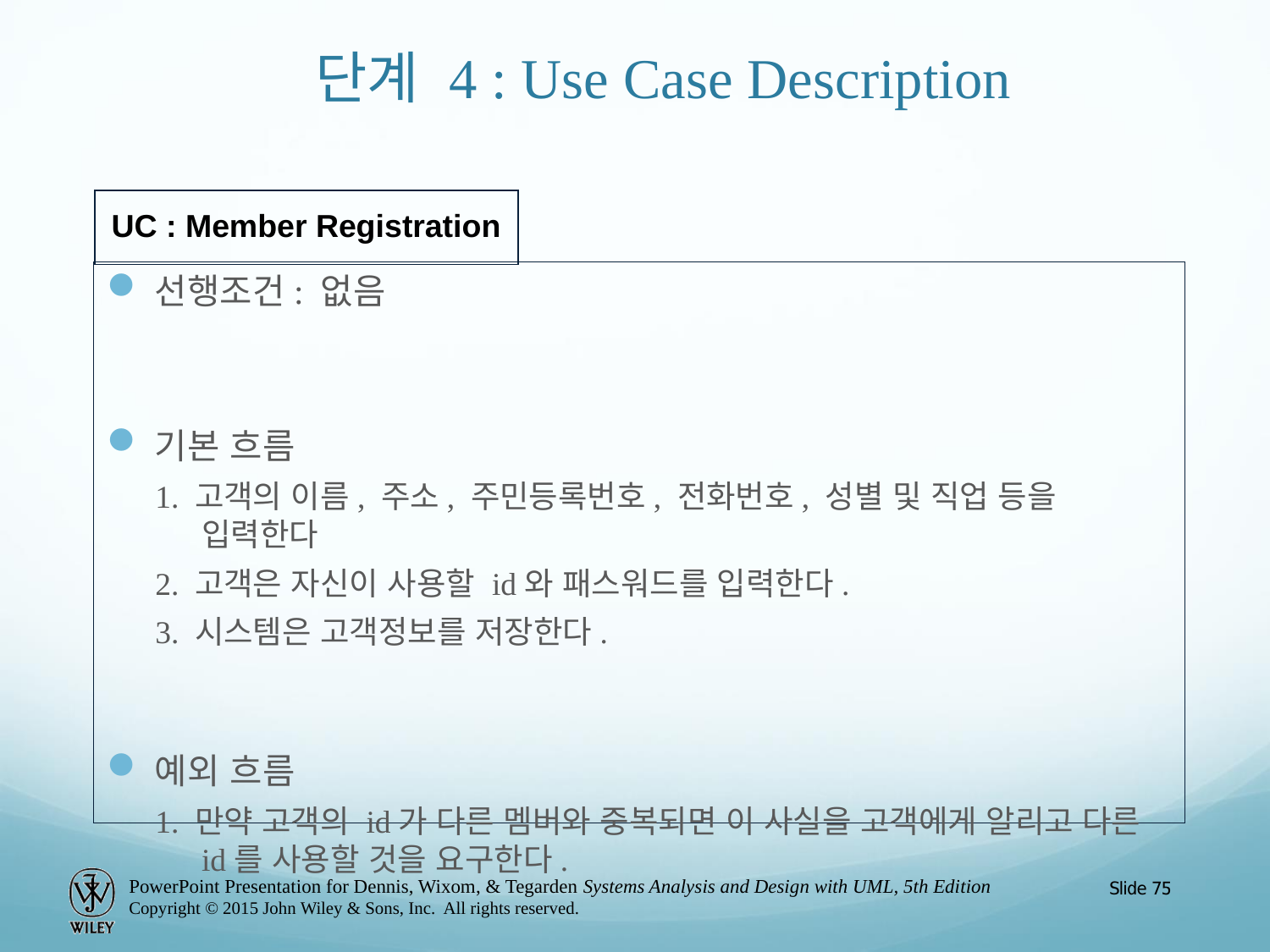

# 단계 4 : Use Case Description

UC : Member Registration
선행조건: 없음

기본 흐름
1. 고객의 이름, 주소, 주민등록번호, 전화번호, 성별 및 직업 등을 입력한다
2. 고객은 자신이 사용할 id와 패스워드를 입력한다.
3. 시스템은 고객정보를 저장한다.

예외 흐름
1. 만약 고객의 id가 다른 멤버와 중복되면 이 사실을 고객에게 알리고 다른 id를 사용할 것을 요구한다.

Slide 75